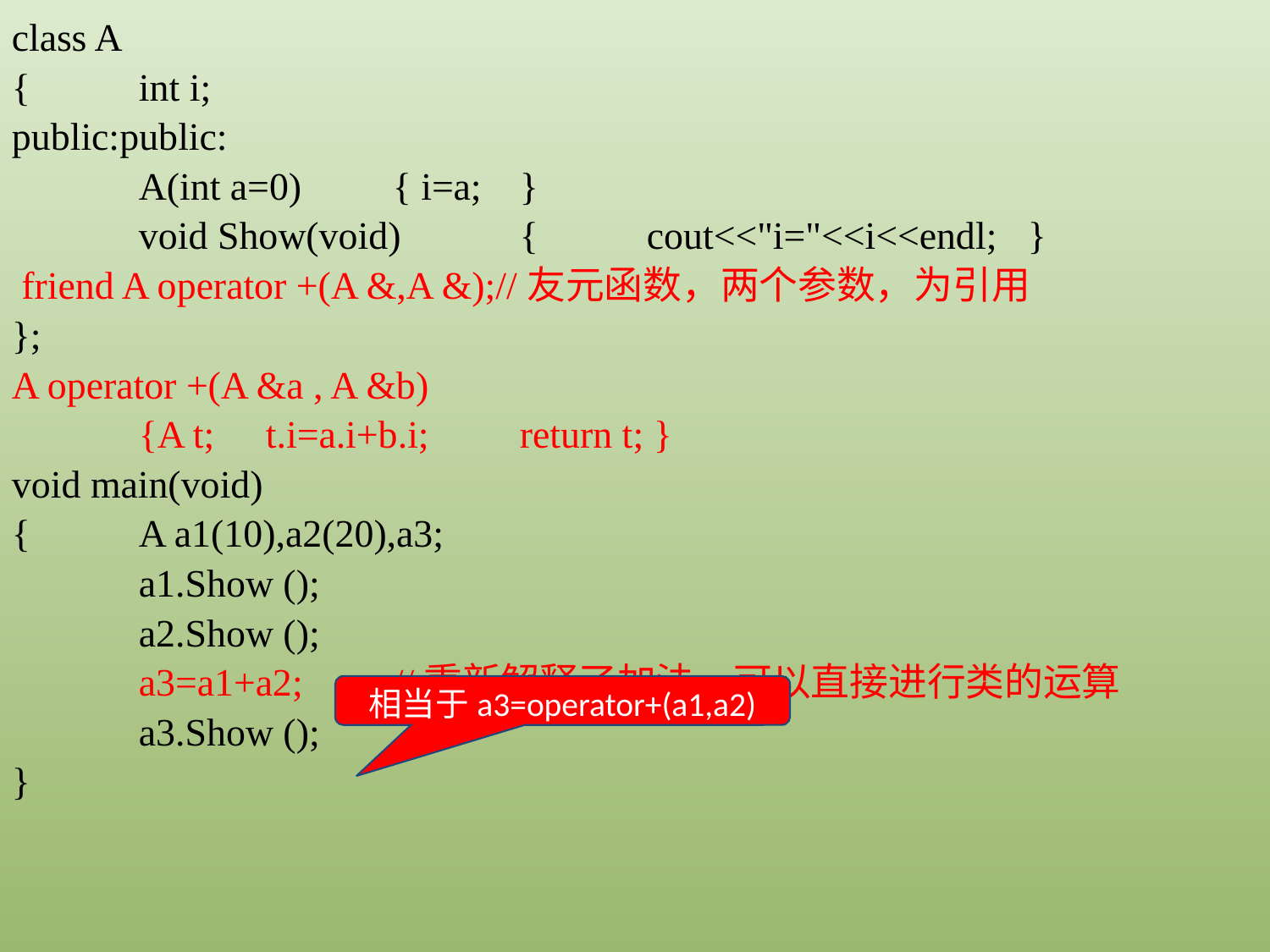

class A
{	int i;
public:public:
	A(int a=0)	{ i=a;	}
	void Show(void)	{	cout<<"i="<<i<<endl;	}
 friend A operator +(A &,A &);//友元函数，两个参数，为引用
};
A operator +(A &a , A &b)
	{A t;	t.i=a.i+b.i;	return t; }
void main(void)
{	A a1(10),a2(20),a3;
	a1.Show ();
	a2.Show ();
	a3=a1+a2;	//重新解释了加法，可以直接进行类的运算
	a3.Show ();
}
相当于a3=operator+(a1,a2)
862